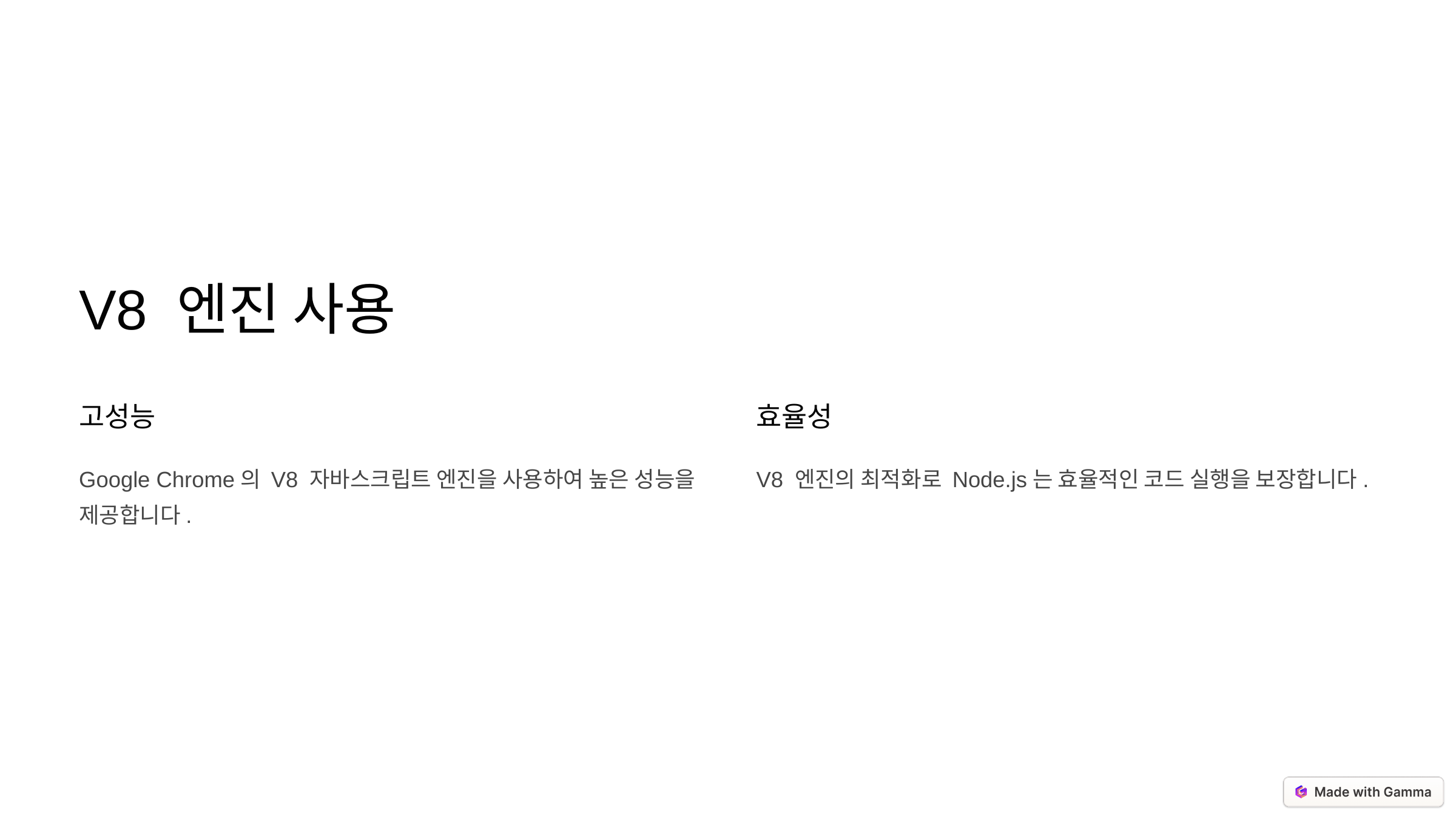

V8 엔진 사용
고성능
효율성
Google Chrome의 V8 자바스크립트 엔진을 사용하여 높은 성능을 제공합니다.
V8 엔진의 최적화로 Node.js는 효율적인 코드 실행을 보장합니다.